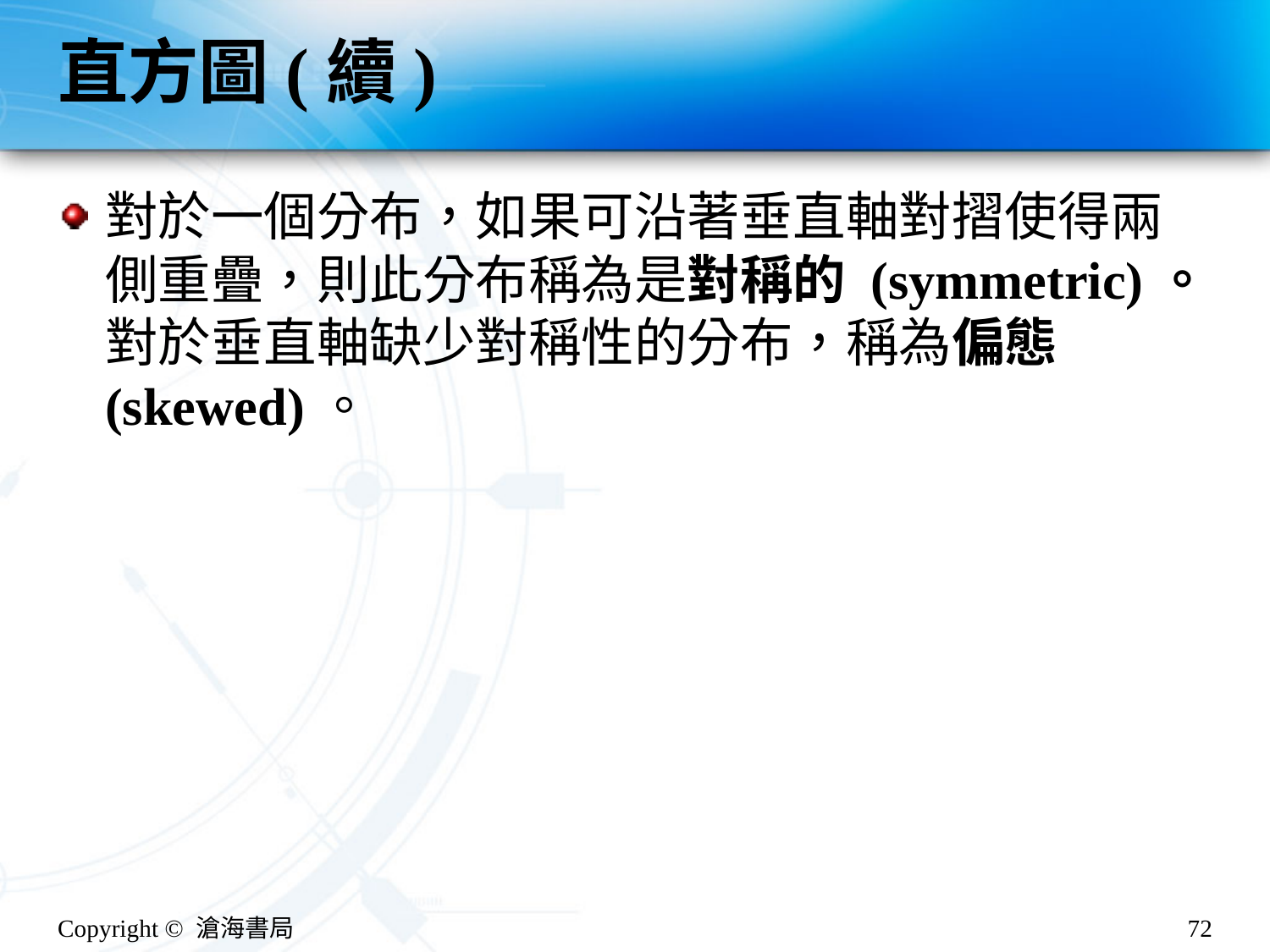

# 直方圖(續)
對於一個分布，如果可沿著垂直軸對摺使得兩側重疊，則此分布稱為是對稱的 (symmetric)。對於垂直軸缺少對稱性的分布，稱為偏態 (skewed)。
Copyright © 滄海書局
72